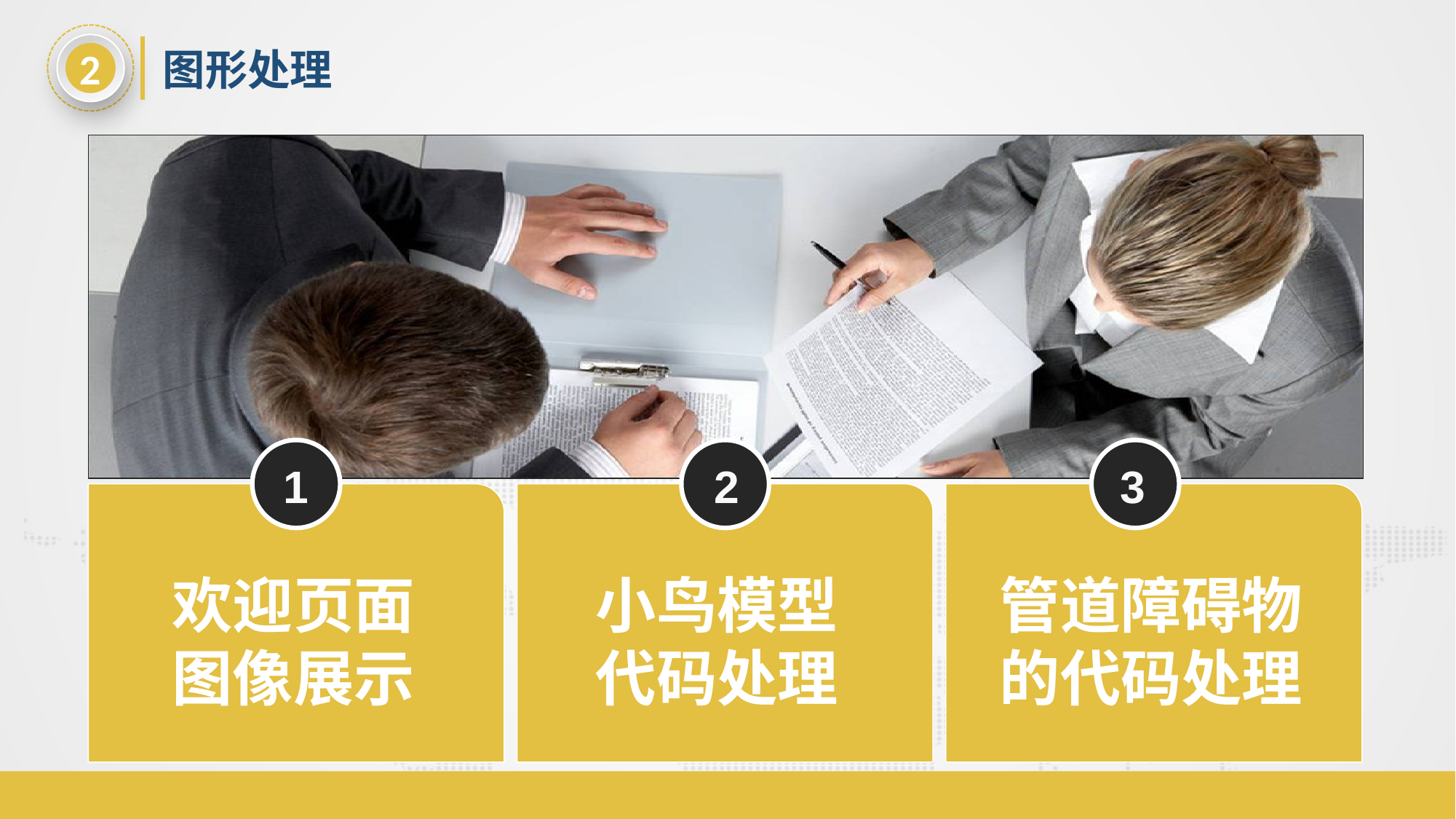

2

图形处理

1
2
3

欢迎页面
图像展示
小鸟模型
代码处理
管道障碍物
的代码处理